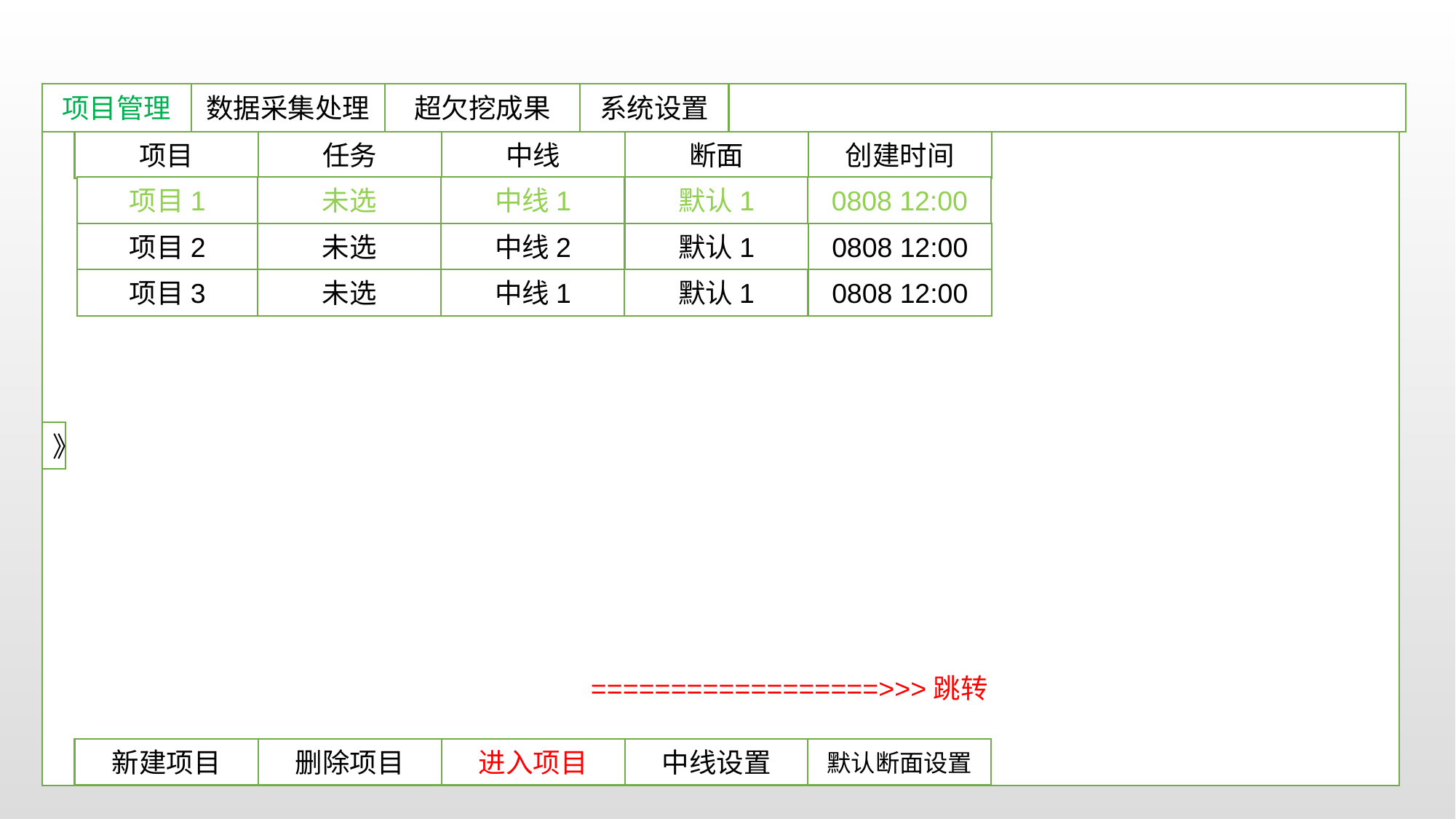

项目管理
数据采集处理
超欠挖成果
系统设置
项目
任务
中线
断面
创建时间
项目1
未选
中线1
默认1
0808 12:00
项目2
未选
中线2
默认1
0808 12:00
项目3
未选
中线1
默认1
0808 12:00
》
==================>>>跳转
新建项目
删除项目
进入项目
中线设置
默认断面设置